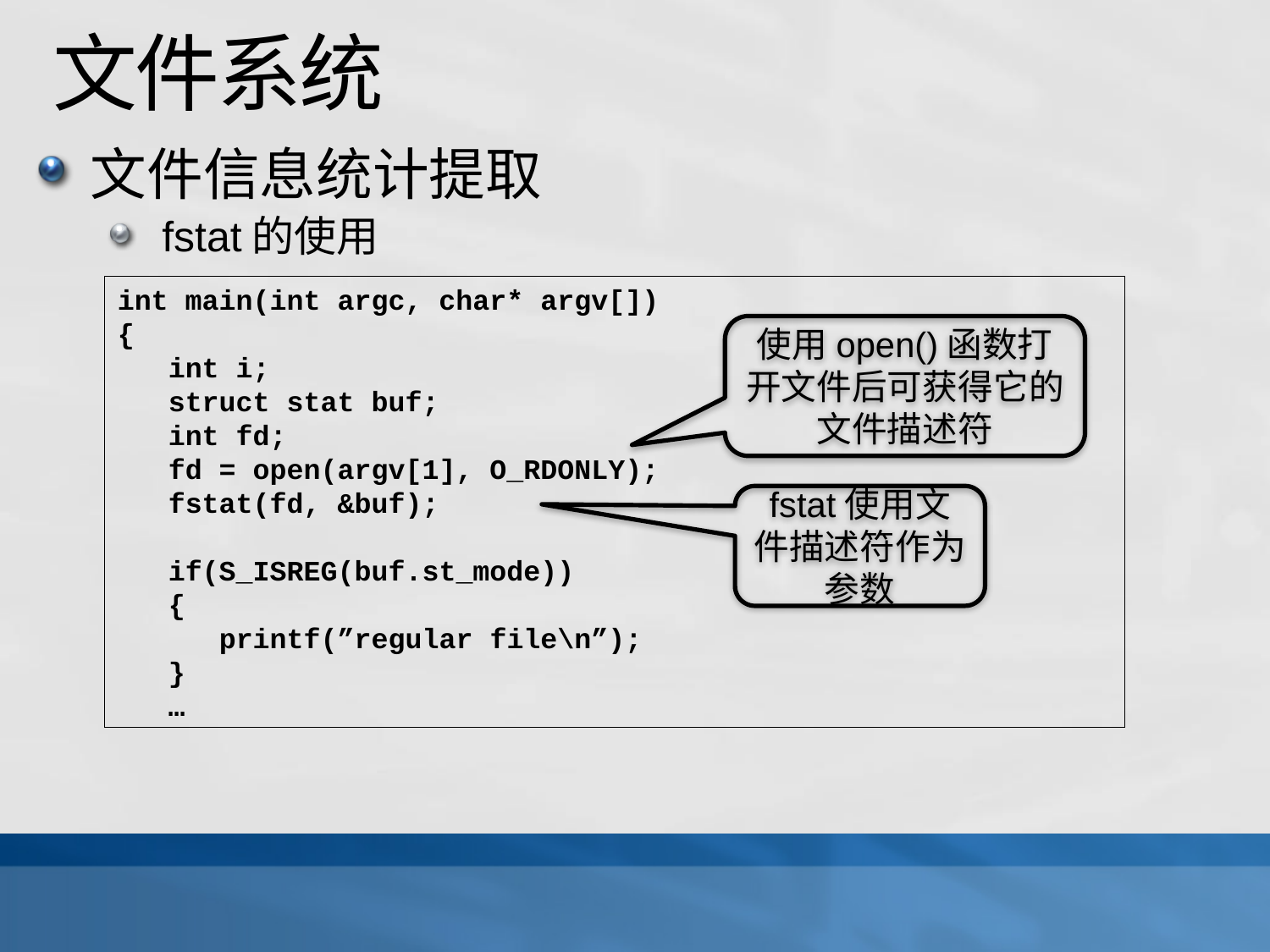

# 文件系统
文件信息统计提取
fstat的使用

int main(int argc, char* argv[])
{
   int i;
   struct stat buf;
   int fd;
   fd = open(argv[1], O_RDONLY);
   fstat(fd, &buf);

   if(S_ISREG(buf.st_mode))
   {
      printf(”regular file\n”);
   }
   …
使用open()函数打开文件后可获得它的文件描述符
fstat使用文件描述符作为参数